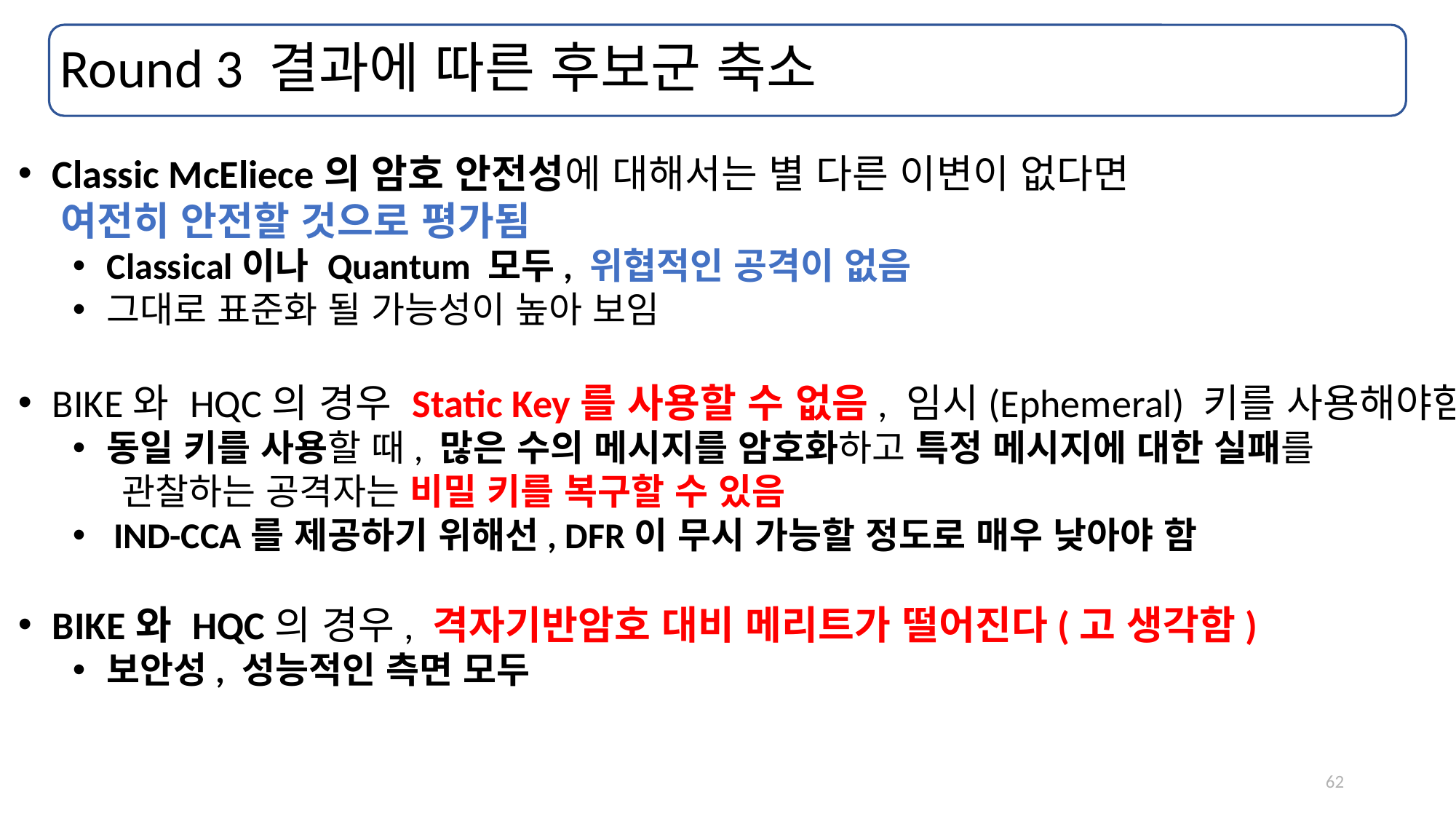

# Round 3 결과에 따른 후보군 축소
Classic McEliece의 암호 안전성에 대해서는 별 다른 이변이 없다면
   여전히 안전할 것으로 평가됨
Classical이나 Quantum 모두, 위협적인 공격이 없음
그대로 표준화 될 가능성이 높아 보임

BIKE와 HQC의 경우 Static Key를 사용할 수 없음, 임시(Ephemeral) 키를 사용해야함
동일 키를 사용할 때, 많은 수의 메시지를 암호화하고 특정 메시지에 대한 실패를
    관찰하는 공격자는 비밀 키를 복구할 수 있음
IND-CCA를 제공하기 위해선, DFR이 무시 가능할 정도로 매우 낮아야 함

BIKE와 HQC의 경우, 격자기반암호 대비 메리트가 떨어진다(고 생각함)
보안성, 성능적인 측면 모두

62